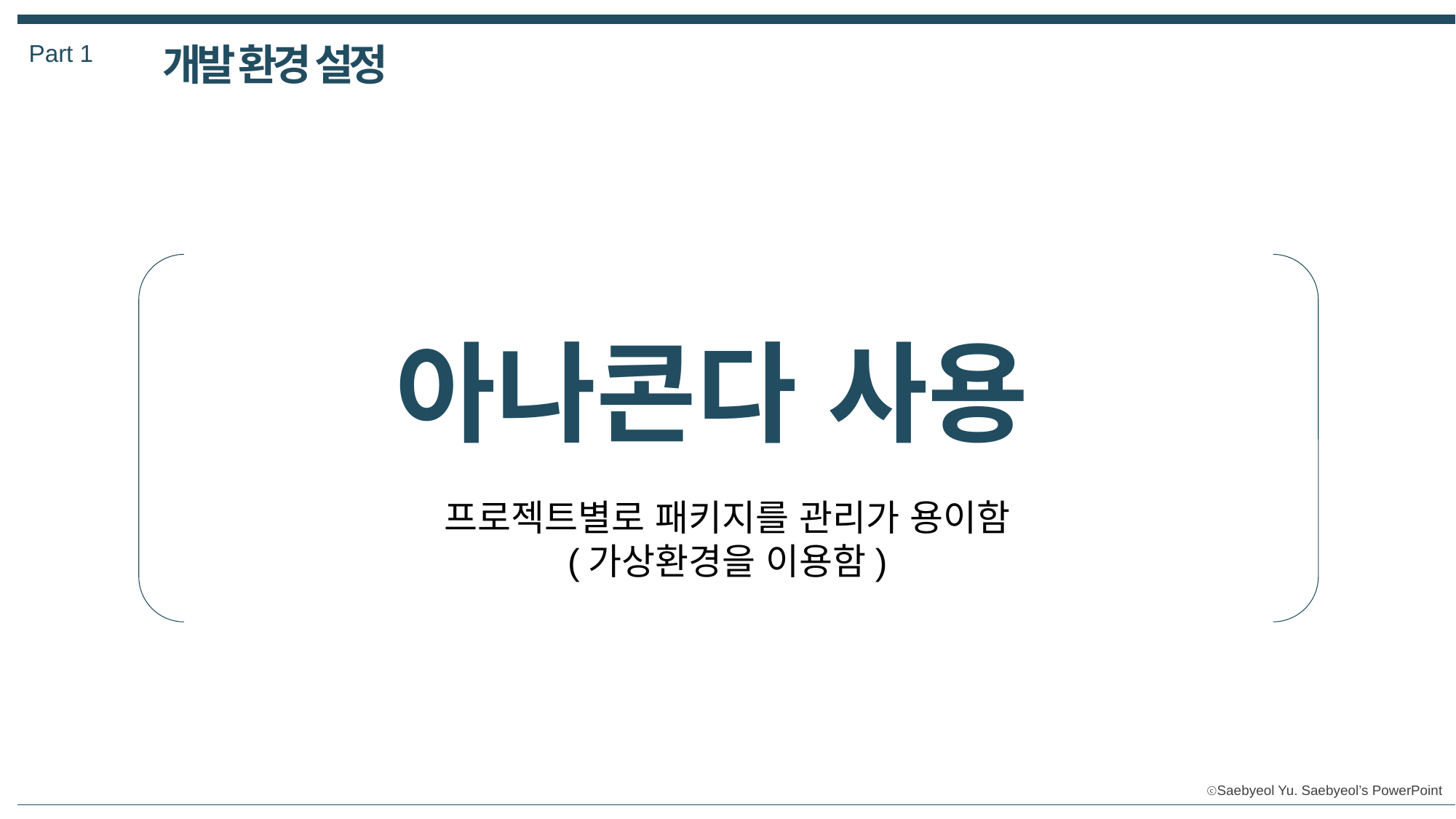

Part 1
개발 환경 설정

아나콘다 사용
프로젝트별로 패키지를 관리가 용이함
(가상환경을 이용함)